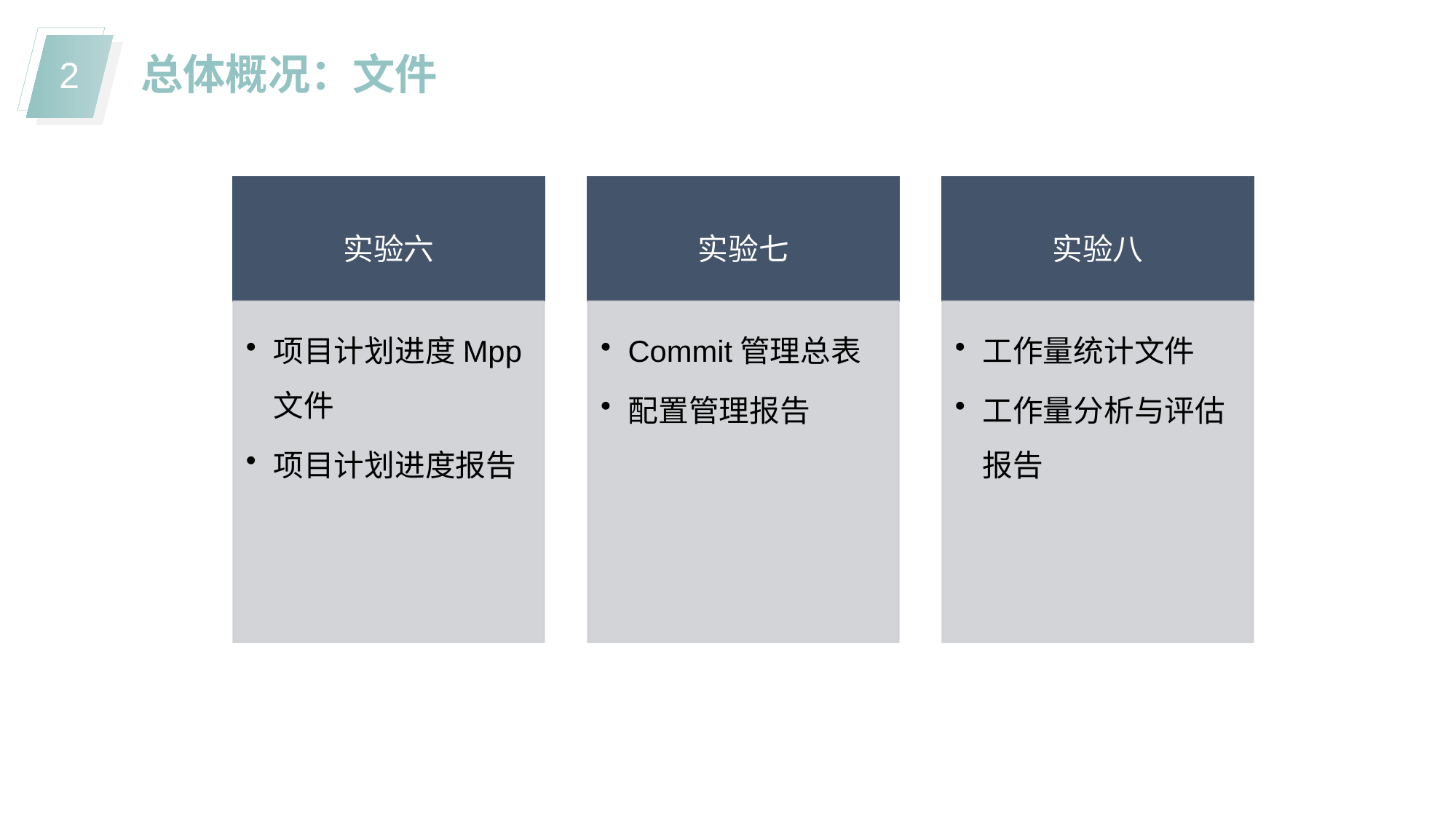

总体概况：文件
实验六
项目计划进度Mpp文件
项目计划进度报告
实验七
Commit管理总表
配置管理报告
实验八
工作量统计文件
工作量分析与评估报告